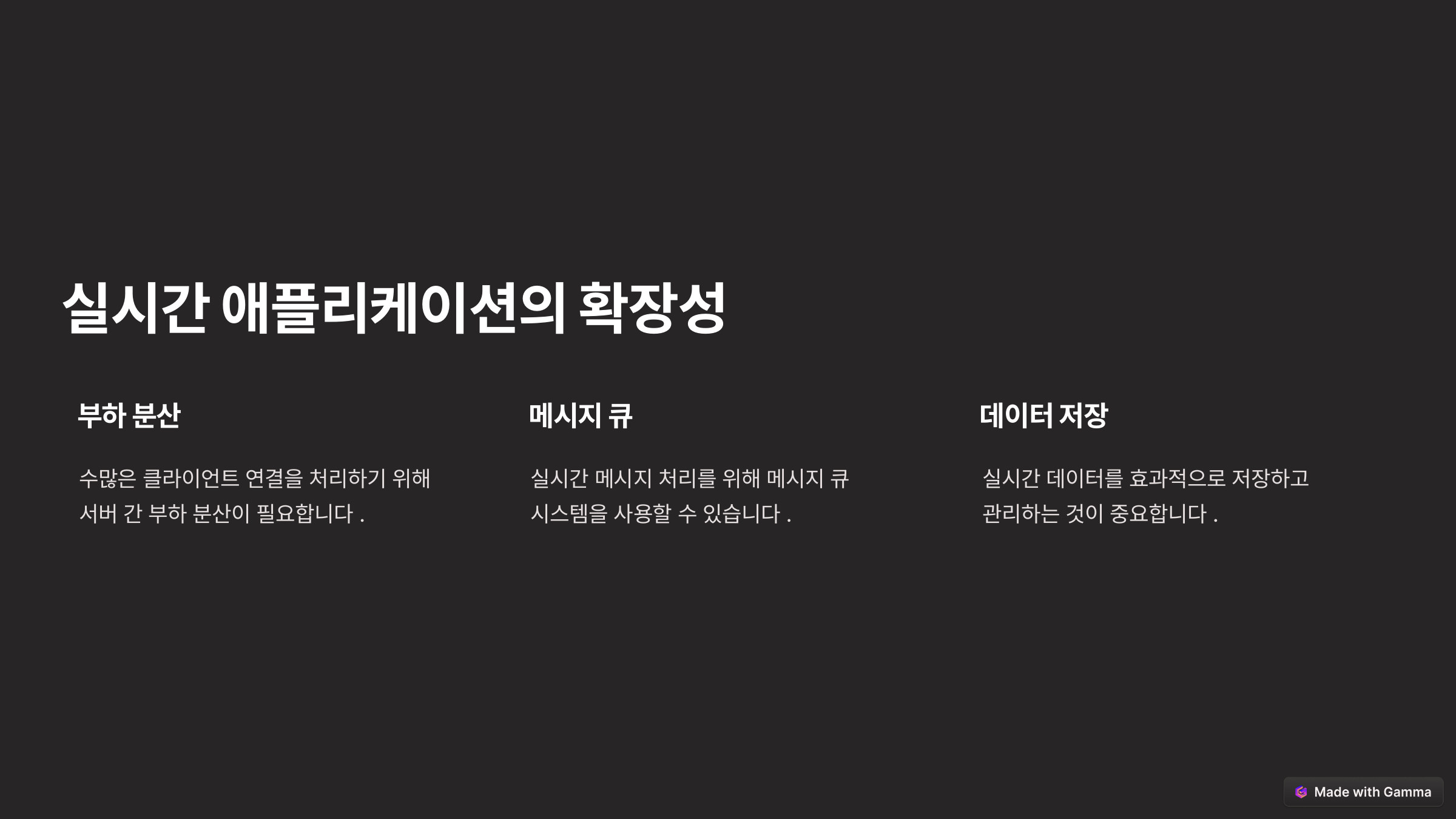

실시간 애플리케이션의 확장성
부하 분산
메시지 큐
데이터 저장
수많은 클라이언트 연결을 처리하기 위해 서버 간 부하 분산이 필요합니다.
실시간 메시지 처리를 위해 메시지 큐 시스템을 사용할 수 있습니다.
실시간 데이터를 효과적으로 저장하고 관리하는 것이 중요합니다.